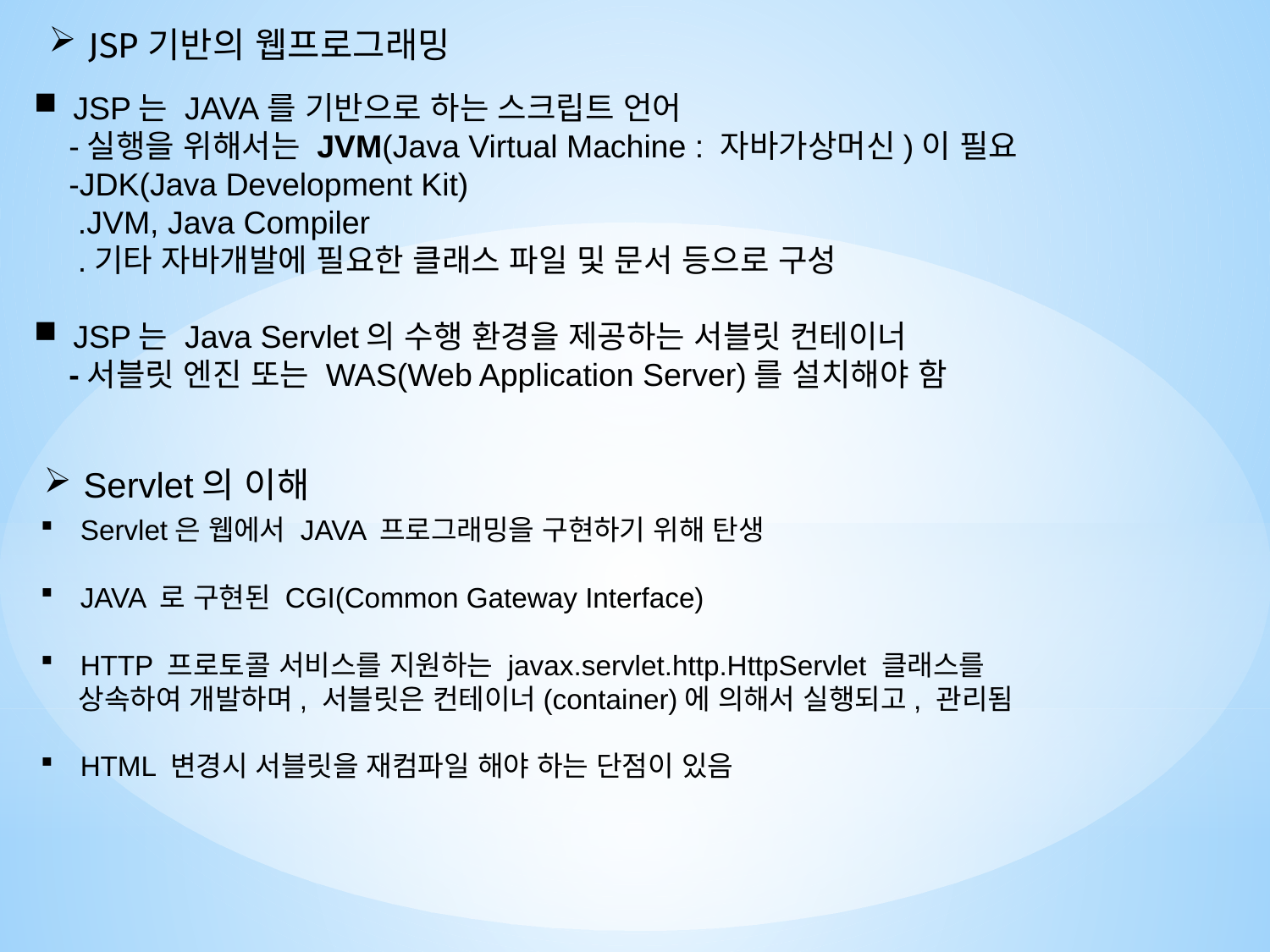

JSP기반의 웹프로그래밍

JSP는 JAVA를 기반으로 하는 스크립트 언어
    -실행을 위해서는 JVM(Java Virtual Machine : 자바가상머신)이 필요
    -JDK(Java Development Kit)
     .JVM, Java Compiler
     .기타 자바개발에 필요한 클래스 파일 및 문서 등으로 구성

JSP는 Java Servlet의 수행 환경을 제공하는 서블릿 컨테이너
    -서블릿 엔진 또는 WAS(Web Application Server)를 설치해야 함
Servlet의 이해

Servlet은 웹에서 JAVA 프로그래밍을 구현하기 위해 탄생

JAVA 로 구현된 CGI(Common Gateway Interface)

HTTP 프로토콜 서비스를 지원하는 javax.servlet.http.HttpServlet 클래스를
    상속하여 개발하며, 서블릿은 컨테이너(container)에 의해서 실행되고, 관리됨

HTML 변경시 서블릿을 재컴파일 해야 하는 단점이 있음